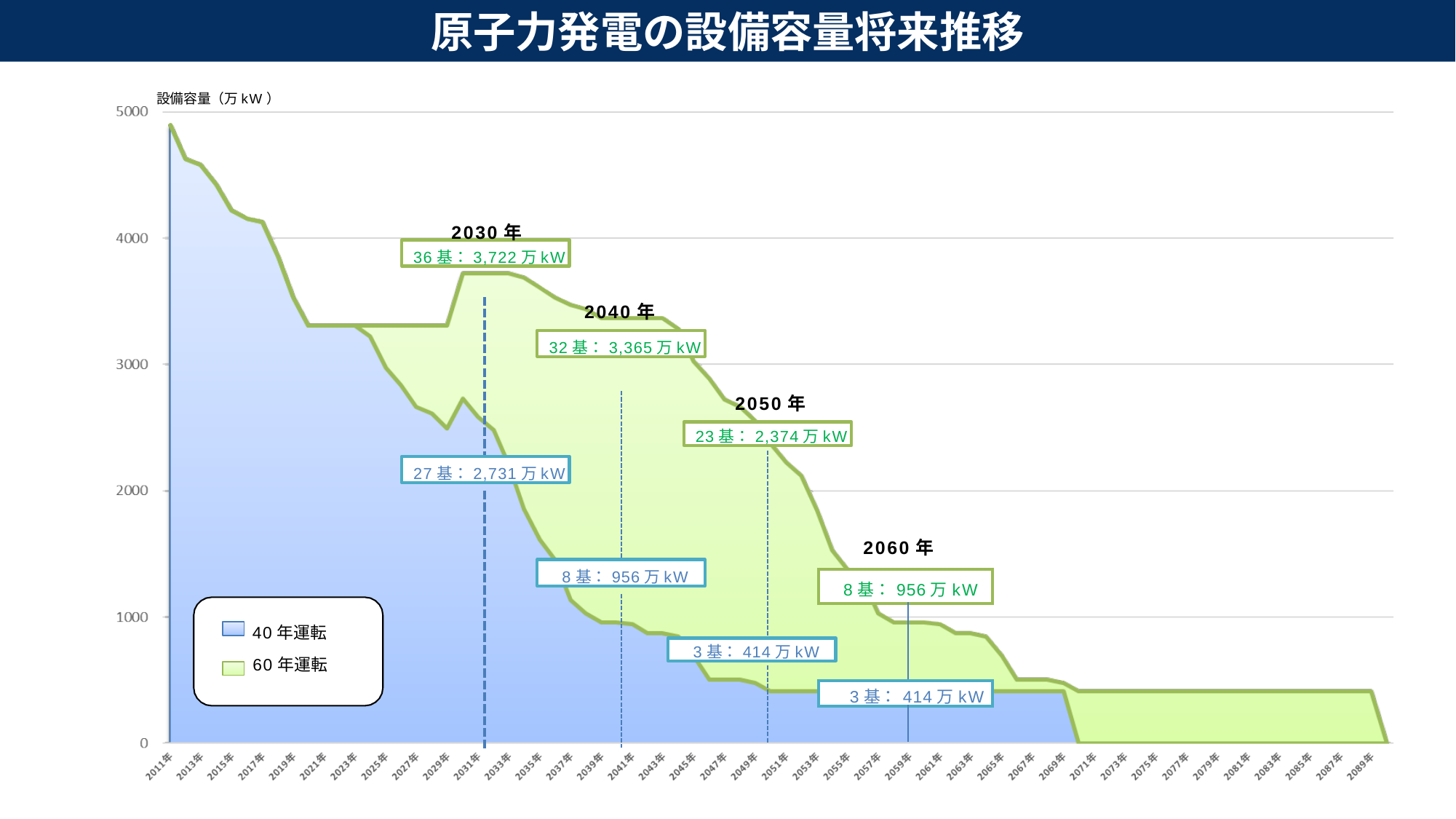

原子力発電の設備容量将来推移
設備容量（万kW）

2030年
36基：3,722万kW

2040年
32基：3,365万kW

2050年
23基：2,374万kW
27基：2,731万kW
2060年
8基：956万kW
| 8基：956万kW |  |
| --- | --- |
|  |  |
| 3基：414万kW |  |
|  |  |
40年運転
60年運転
3基：414万kW